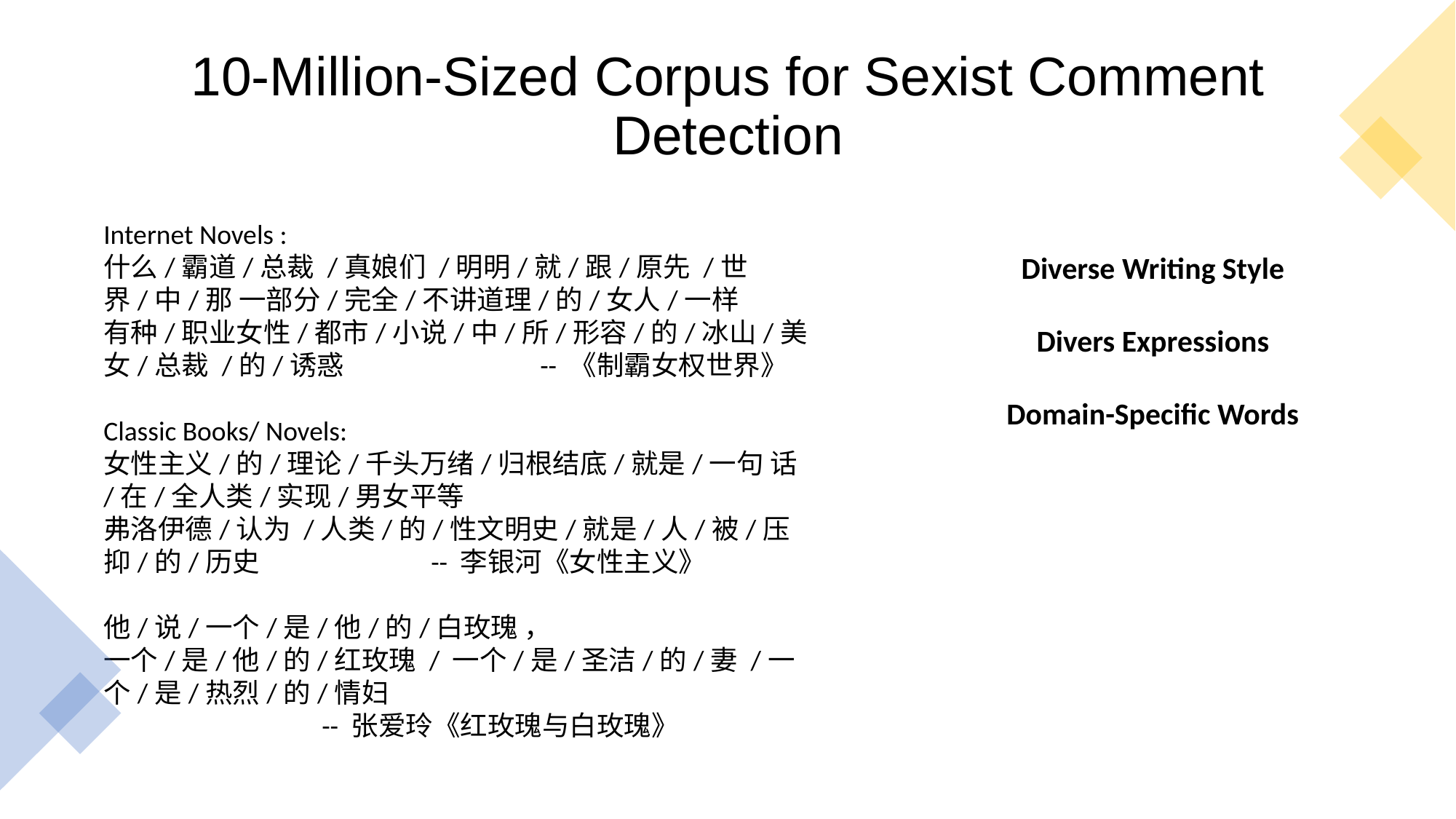

10-Million-Sized Corpus for Sexist Comment Detection
Internet Novels :
什么/霸道/总裁 /真娘们 /明明/就/跟/原先 /世界/中/那 一部分/完全/不讲道理/的/女人/一样
有种/职业女性/都市/小说/中/所/形容/的/冰山/美女/总裁 /的/诱惑  		-- 《制霸女权世界》

Classic Books/ Novels:
女性主义/的/理论/千头万绪/归根结底/就是/一句 话/在/全人类/实现/男女平等
弗洛伊德/认为 /人类/的/性文明史/就是/人/被/压抑/的/历史		-- 李银河《女性主义》

他/说/一个/是/他/的/白玫瑰 ， 一个/是/他/的/红玫瑰 / 一个/是/圣洁/的/妻 /一个/是/热烈/的/情妇
		-- 张爱玲《红玫瑰与白玫瑰》

Diverse Writing Style

Divers Expressions

Domain-Specific Words